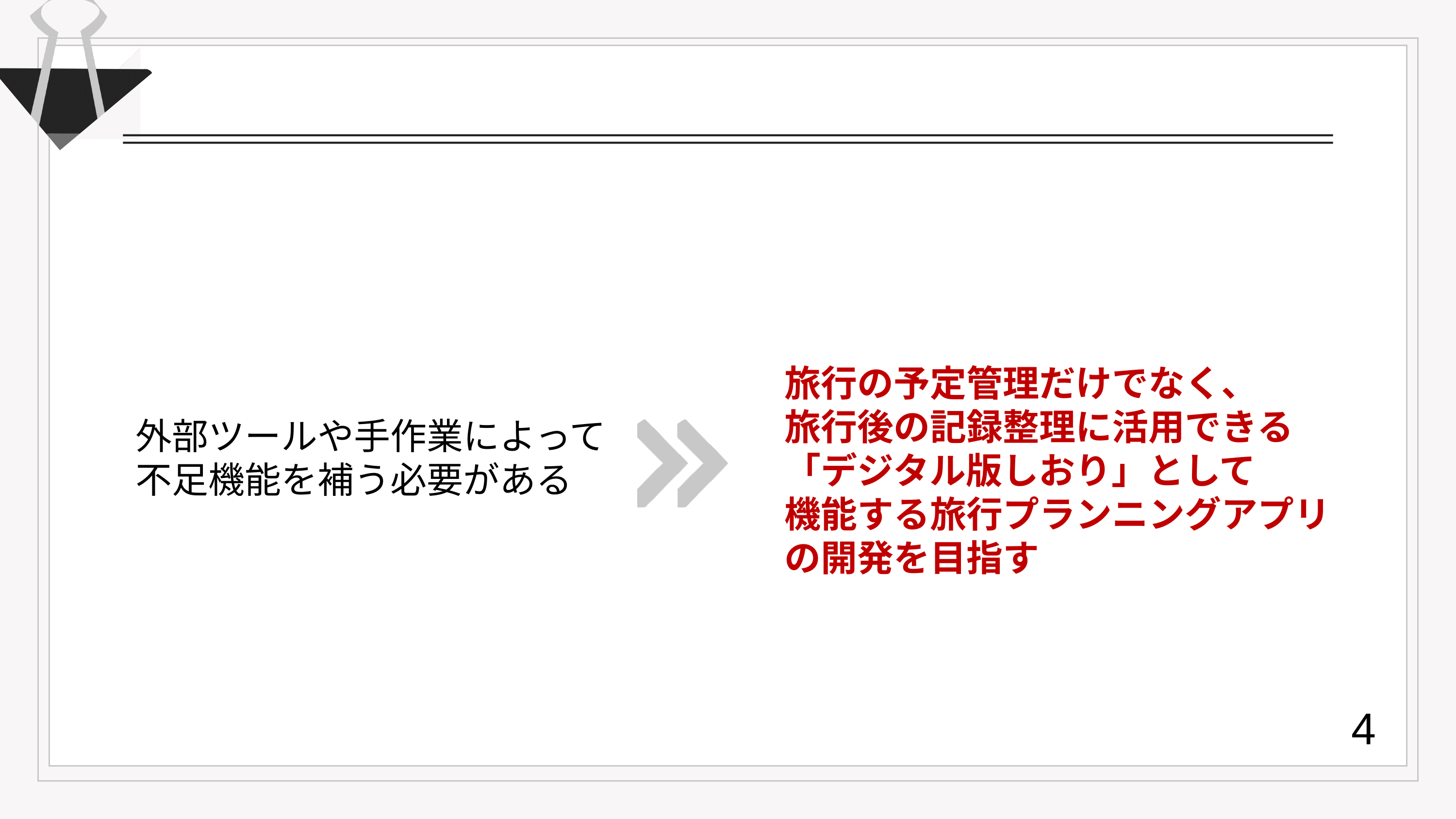

旅行の予定管理だけでなく、
旅行後の記録整理に活用できる
「デジタル版しおり」として
機能する旅行プランニングアプリの開発を目指す

外部ツールや手作業によって
不足機能を補う必要がある

4